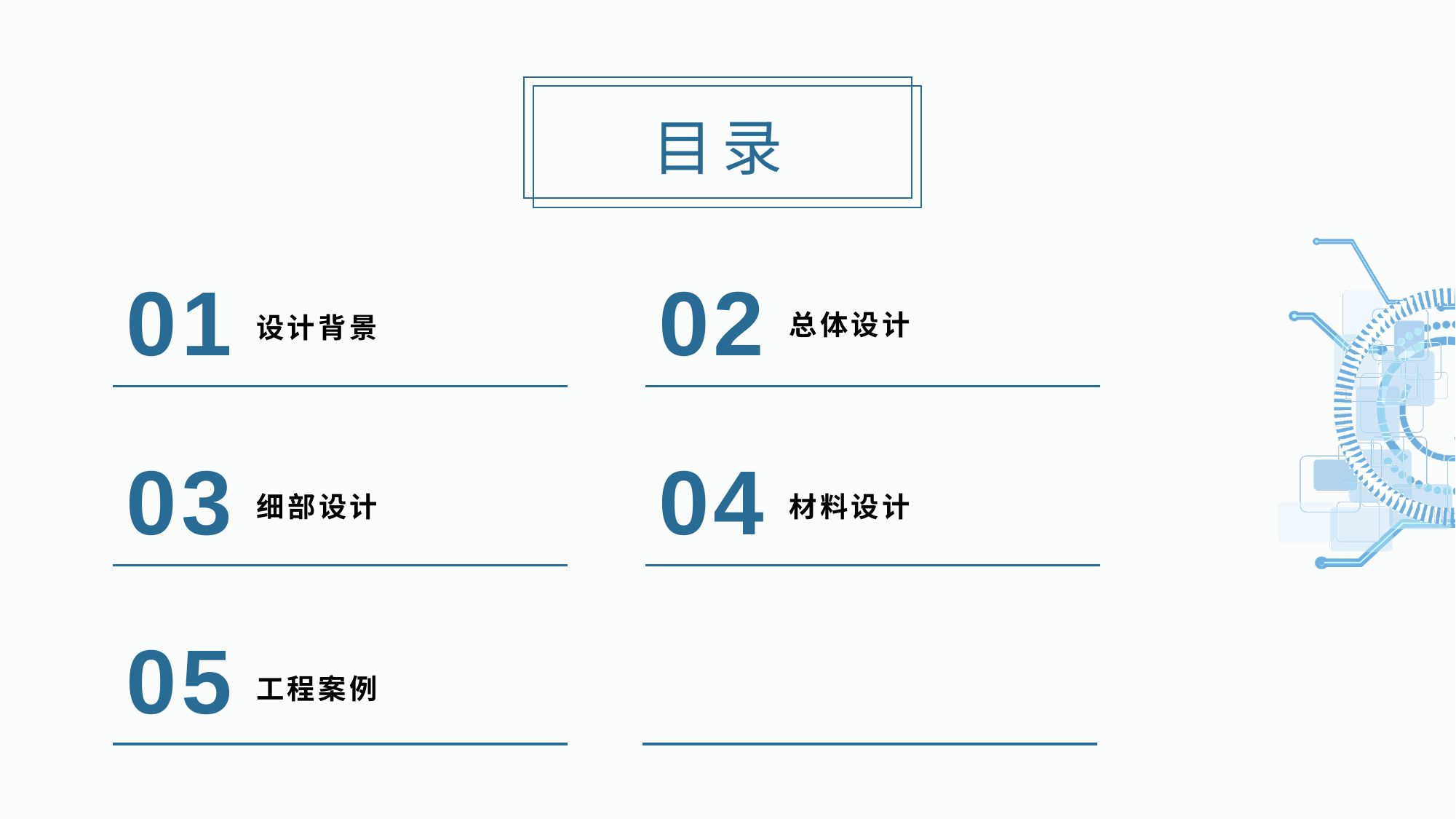

目录
01
02
总体设计
设计背景
03
04
细部设计
材料设计
05
工程案例